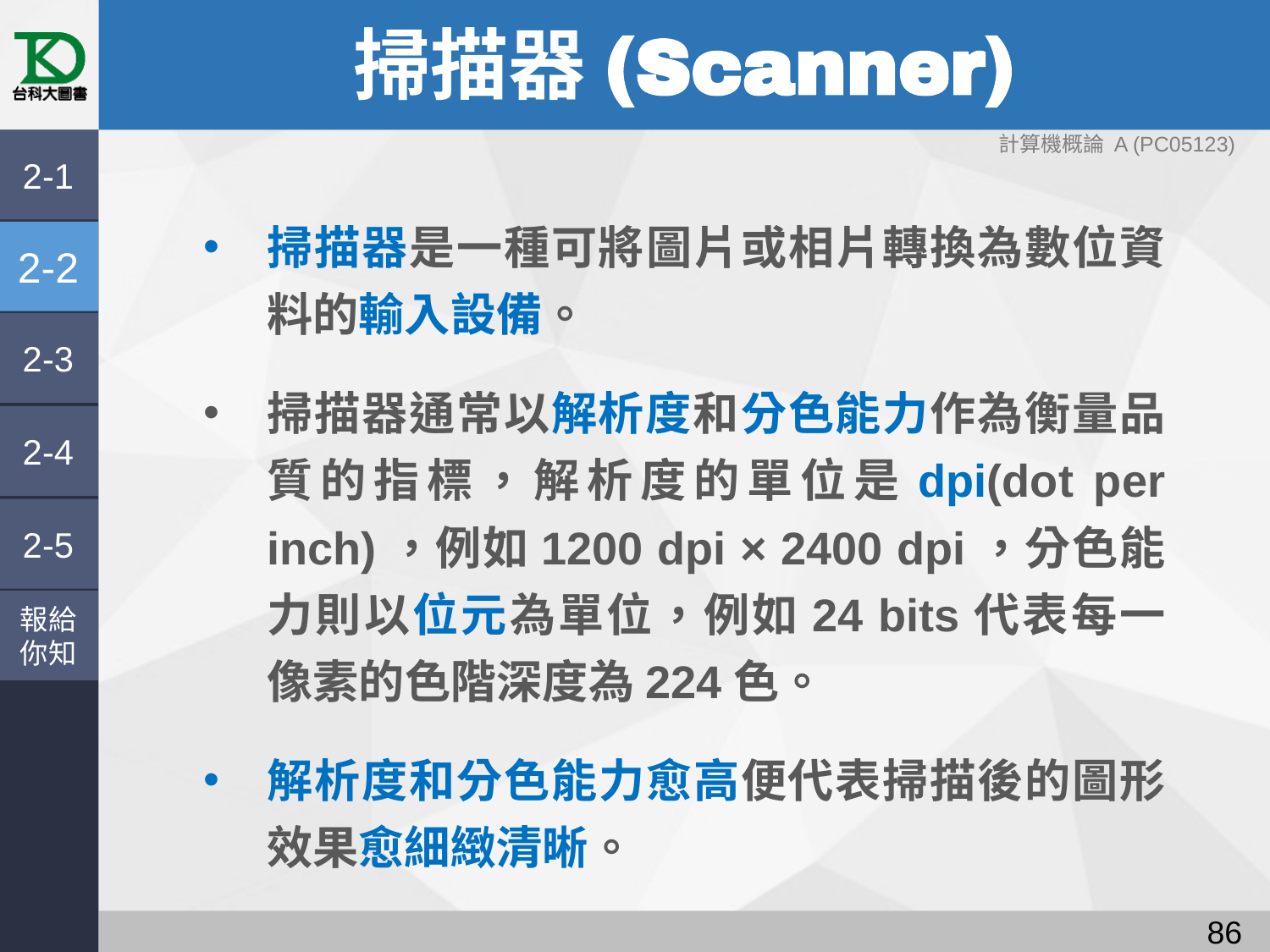

# 掃描器(Scanner)
計算機概論 A (PC05123)
2-1
掃描器是一種可將圖片或相片轉換為數位資料的輸入設備。
掃描器通常以解析度和分色能力作為衡量品質的指標，解析度的單位是dpi(dot per inch)，例如1200 dpi × 2400 dpi，分色能力則以位元為單位，例如24 bits代表每一像素的色階深度為224色。
解析度和分色能力愈高便代表掃描後的圖形效果愈細緻清晰。
2-2
2-3
2-4
2-5
報給
你知
86